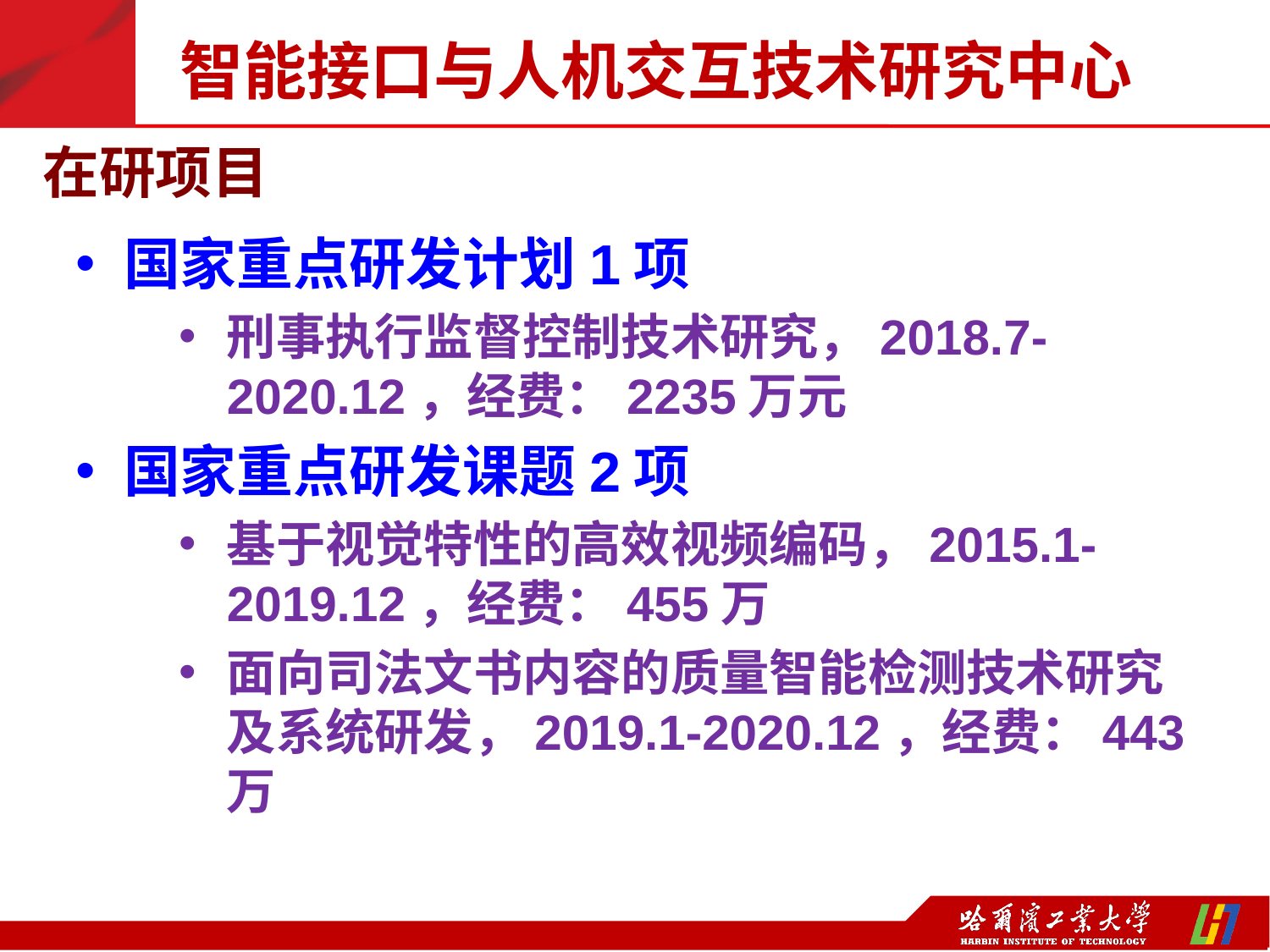

智能接口与人机交互技术研究中心
在研项目
国家重点研发计划1项
刑事执行监督控制技术研究，2018.7-2020.12，经费：2235万元
国家重点研发课题2项
基于视觉特性的高效视频编码，2015.1-2019.12，经费：455万
面向司法文书内容的质量智能检测技术研究及系统研发，2019.1-2020.12，经费：443万